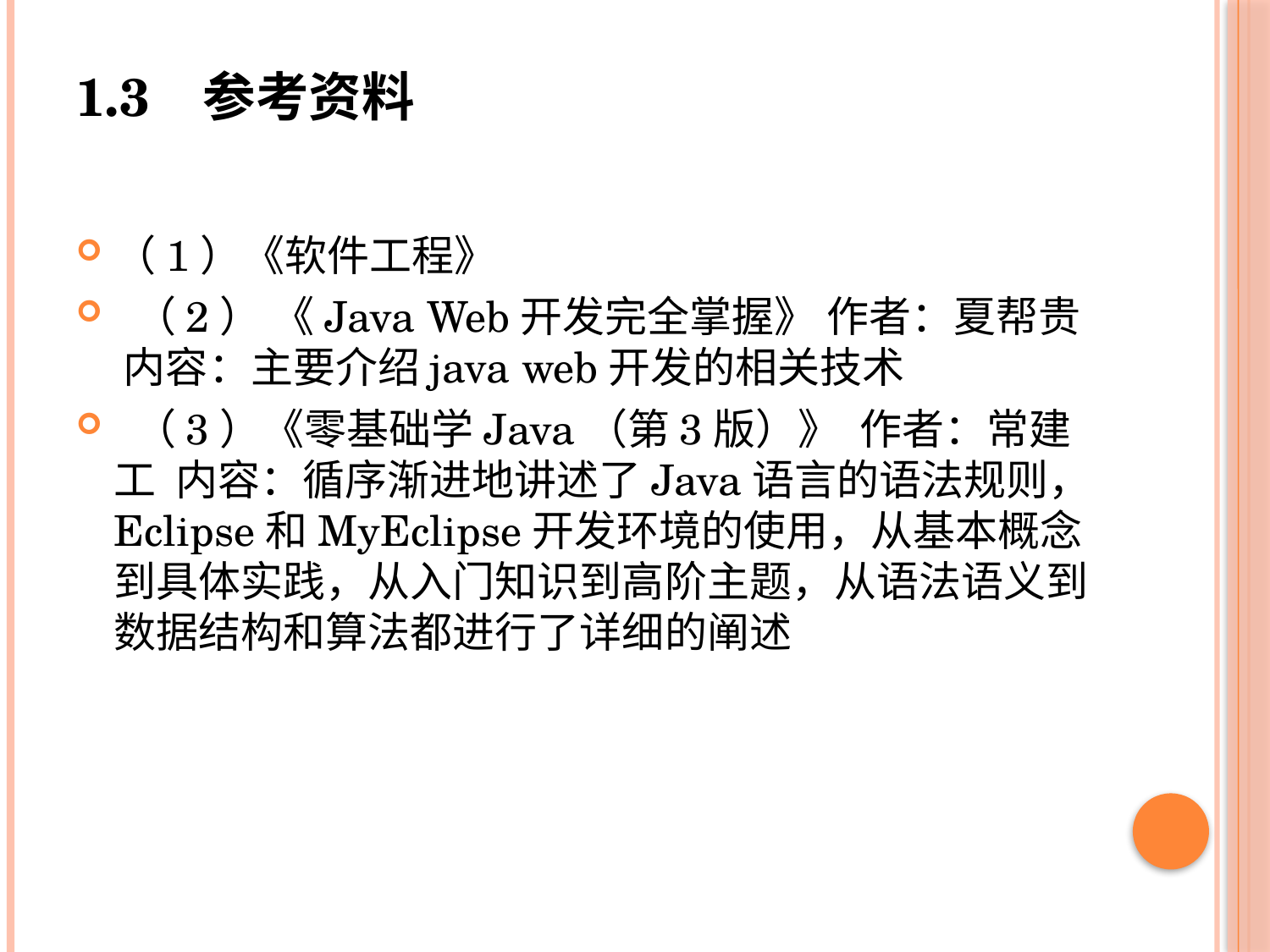

# 1.3	参考资料
（1）《软件工程》
 （2） 《Java Web开发完全掌握》 作者：夏帮贵  内容：主要介绍java web开发的相关技术
 （3）《零基础学Java（第3版）》  作者：常建工  内容：循序渐进地讲述了Java语言的语法规则，Eclipse和MyEclipse开发环境的使用，从基本概念到具体实践，从入门知识到高阶主题，从语法语义到数据结构和算法都进行了详细的阐述